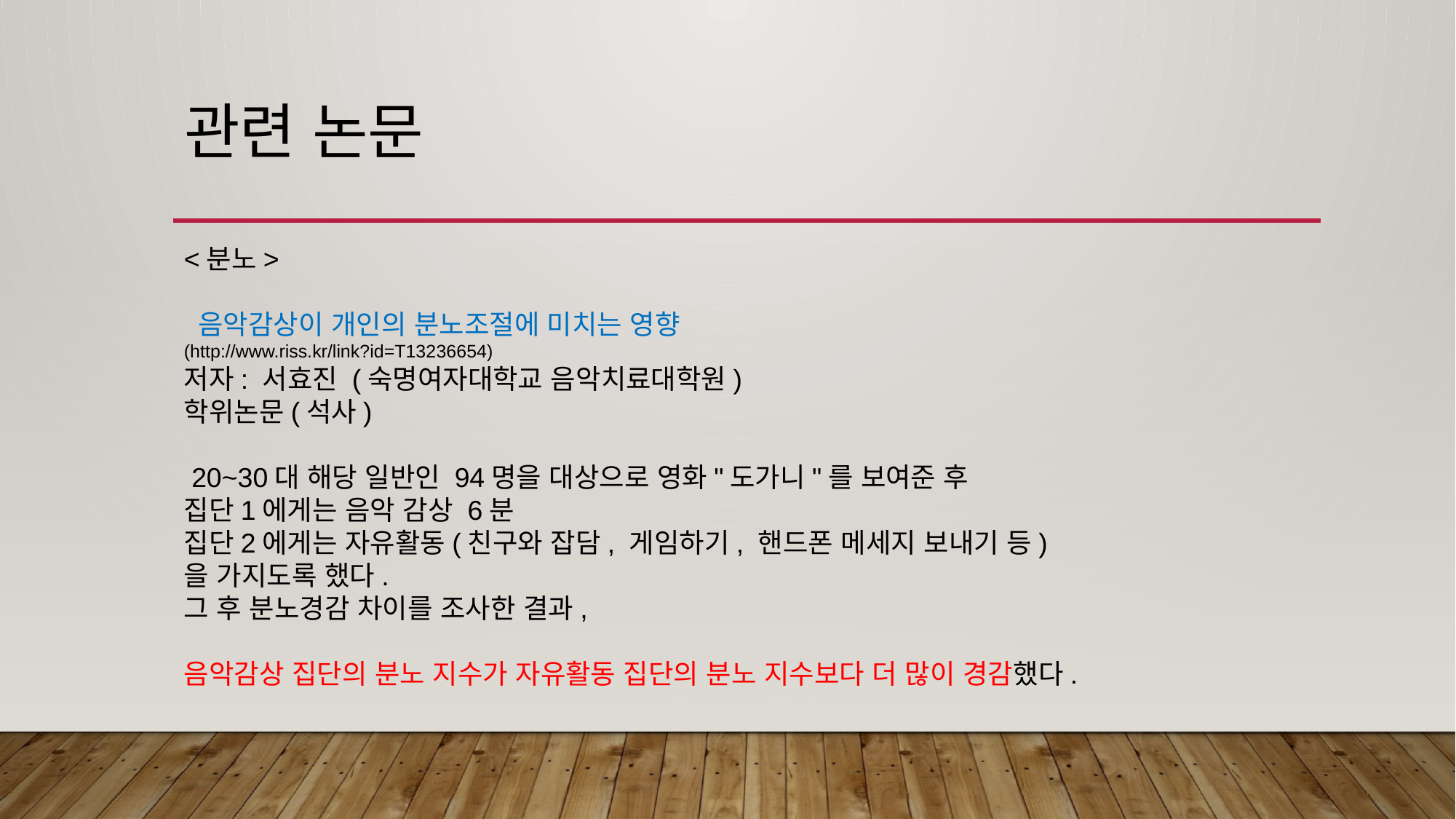

# 관련 논문
<분노>

 음악감상이 개인의 분노조절에 미치는 영향
(http://www.riss.kr/link?id=T13236654)
저자: 서효진 (숙명여자대학교 음악치료대학원)
학위논문(석사)

 20~30대 해당 일반인 94명을 대상으로 영화"도가니"를 보여준 후
집단1에게는 음악 감상 6분
집단2에게는 자유활동(친구와 잡담, 게임하기, 핸드폰 메세지 보내기 등)
을 가지도록 했다.
그 후 분노경감 차이를 조사한 결과,

음악감상 집단의 분노 지수가 자유활동 집단의 분노 지수보다 더 많이 경감했다.